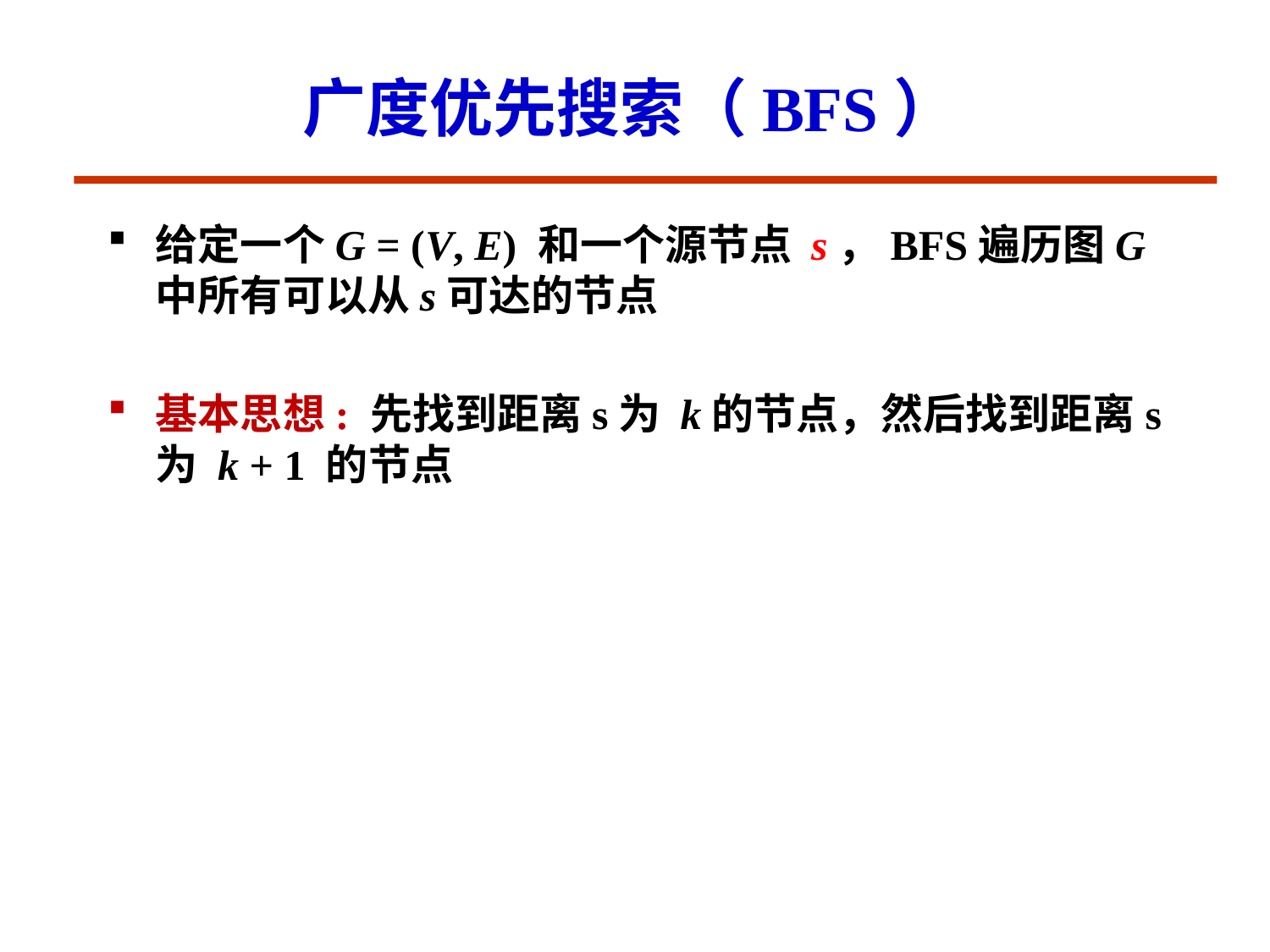

# 广度优先搜索（BFS）
给定一个G = (V, E) 和一个源节点 s，BFS遍历图G 中所有可以从s可达的节点

基本思想: 先找到距离s为 k的节点，然后找到距离s为 k + 1 的节点